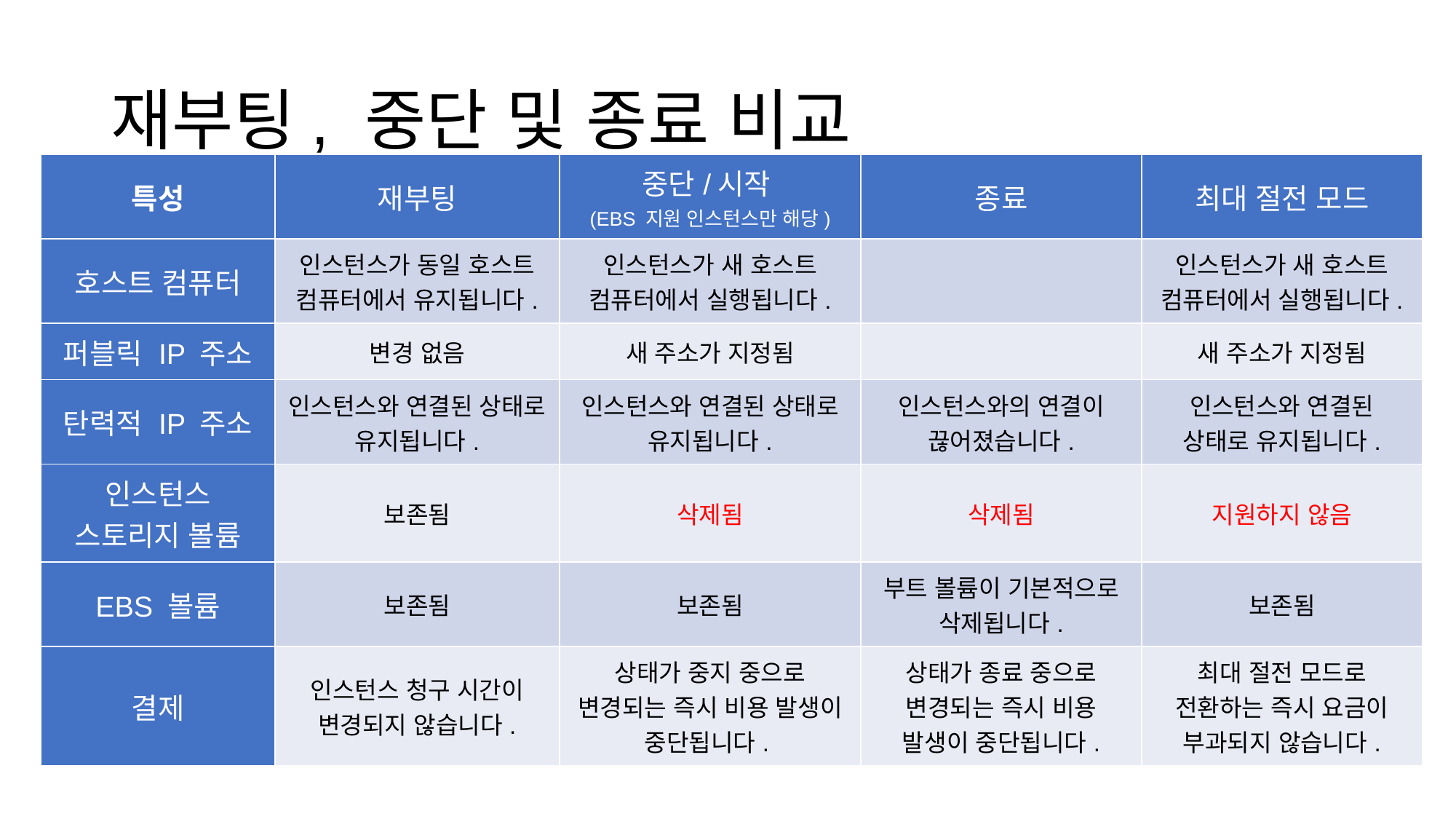

# 재부팅, 중단 및 종료 비교
| 특성 | 재부팅 | 중단/시작 (EBS 지원 인스턴스만 해당) | 종료 | 최대 절전 모드 |
| --- | --- | --- | --- | --- |
| 호스트 컴퓨터 | 인스턴스가 동일 호스트 컴퓨터에서 유지됩니다. | 인스턴스가 새 호스트 컴퓨터에서 실행됩니다. |  | 인스턴스가 새 호스트 컴퓨터에서 실행됩니다. |
| 퍼블릭 IP 주소 | 변경 없음 | 새 주소가 지정됨 |  | 새 주소가 지정됨 |
| 탄력적 IP 주소 | 인스턴스와 연결된 상태로 유지됩니다. | 인스턴스와 연결된 상태로 유지됩니다. | 인스턴스와의 연결이 끊어졌습니다. | 인스턴스와 연결된 상태로 유지됩니다. |
| 인스턴스 스토리지 볼륨 | 보존됨 | 삭제됨 | 삭제됨 | 지원하지 않음 |
| EBS 볼륨 | 보존됨 | 보존됨 | 부트 볼륨이 기본적으로 삭제됩니다. | 보존됨 |
| 결제 | 인스턴스 청구 시간이 변경되지 않습니다. | 상태가 중지 중으로 변경되는 즉시 비용 발생이 중단됩니다. | 상태가 종료 중으로 변경되는 즉시 비용 발생이 중단됩니다. | 최대 절전 모드로 전환하는 즉시 요금이 부과되지 않습니다. |